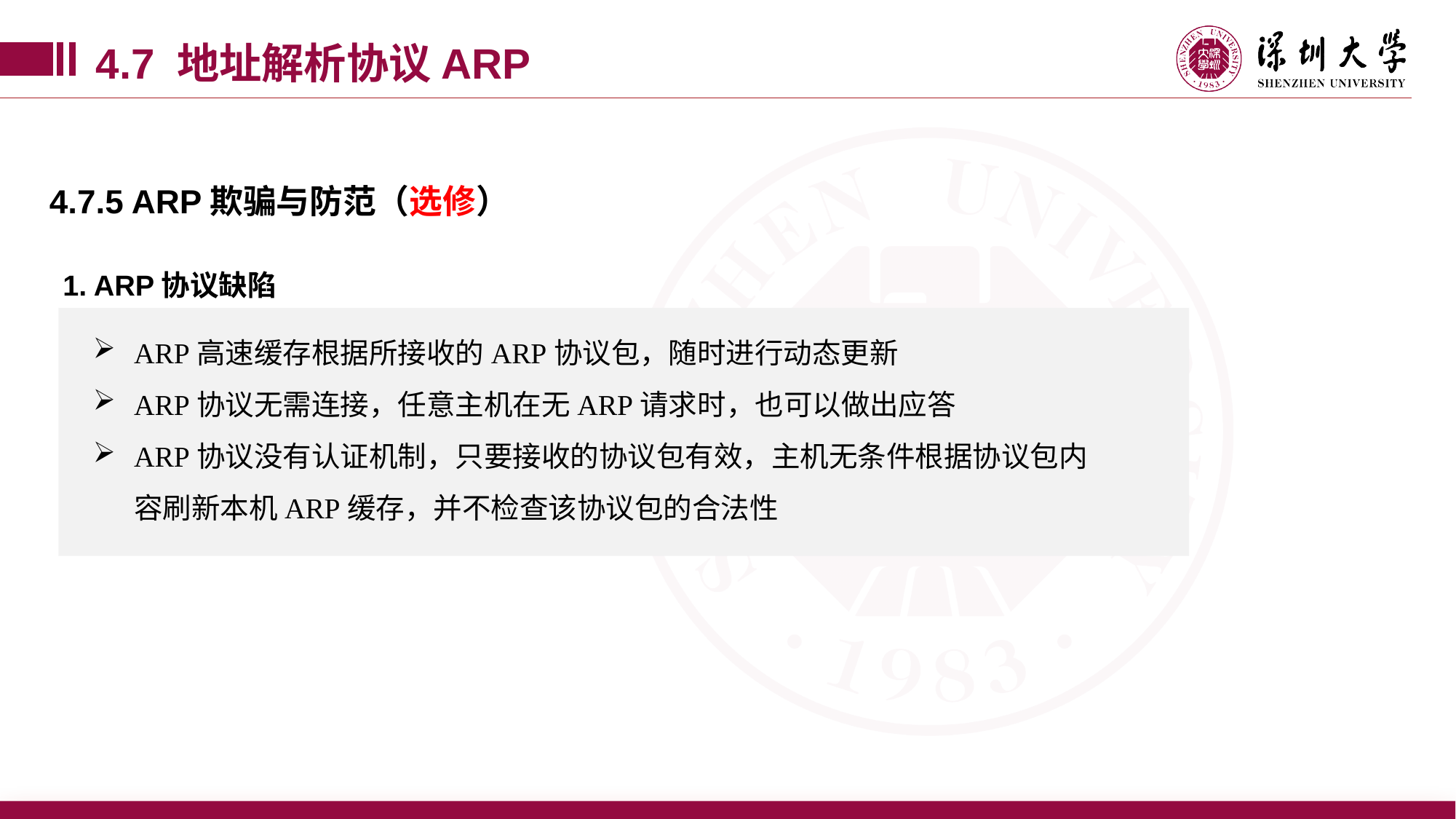

4.7 地址解析协议ARP

4.7.5 ARP欺骗与防范（选修）
1. ARP协议缺陷

ARP高速缓存根据所接收的ARP协议包，随时进行动态更新
ARP协议无需连接，任意主机在无ARP请求时，也可以做出应答
ARP协议没有认证机制，只要接收的协议包有效，主机无条件根据协议包内容刷新本机ARP缓存，并不检查该协议包的合法性